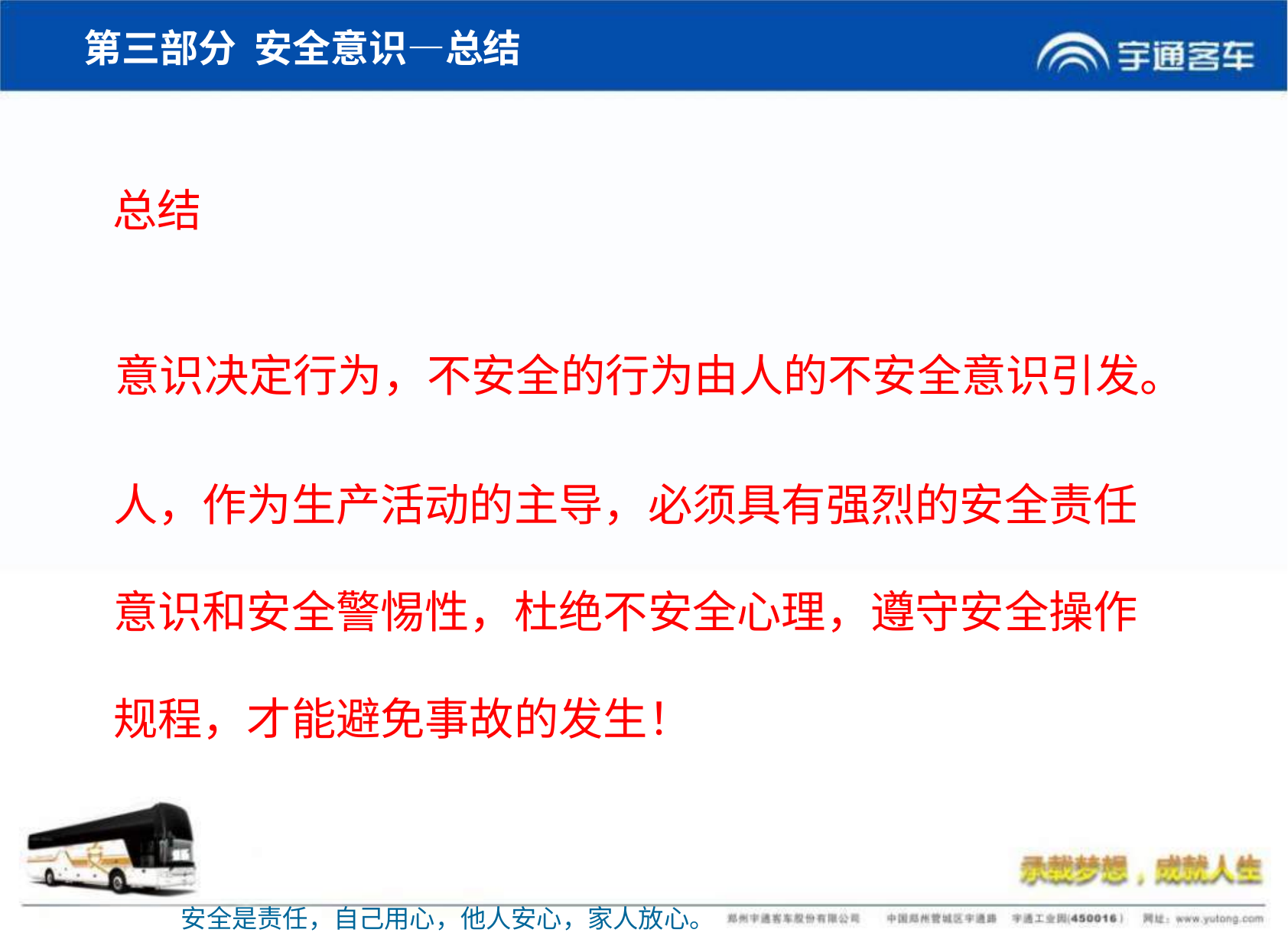

# 第三部分  安全意识—总结
总结
意识决定行为，不安全的行为由人的不安全意识引发。
人，作为生产活动的主导，必须具有强烈的安全责任意识和安全警惕性，杜绝不安全心理，遵守安全操作规程，才能避免事故的发生！